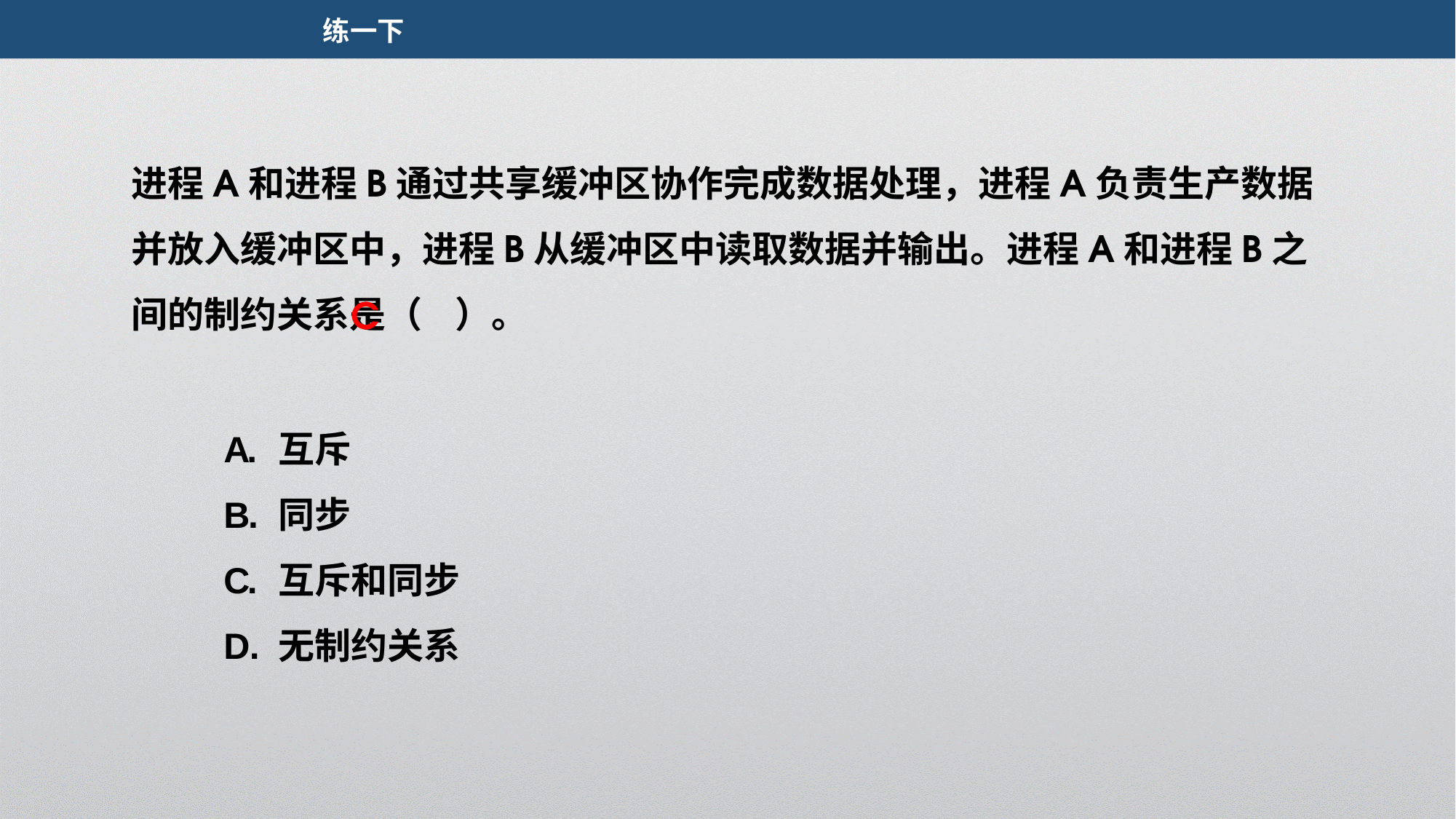

练一下
进程A和进程B通过共享缓冲区协作完成数据处理，进程A负责生产数据并放入缓冲区中，进程B从缓冲区中读取数据并输出。进程A和进程B之间的制约关系是（    ）。
C
互斥
同步
互斥和同步
无制约关系